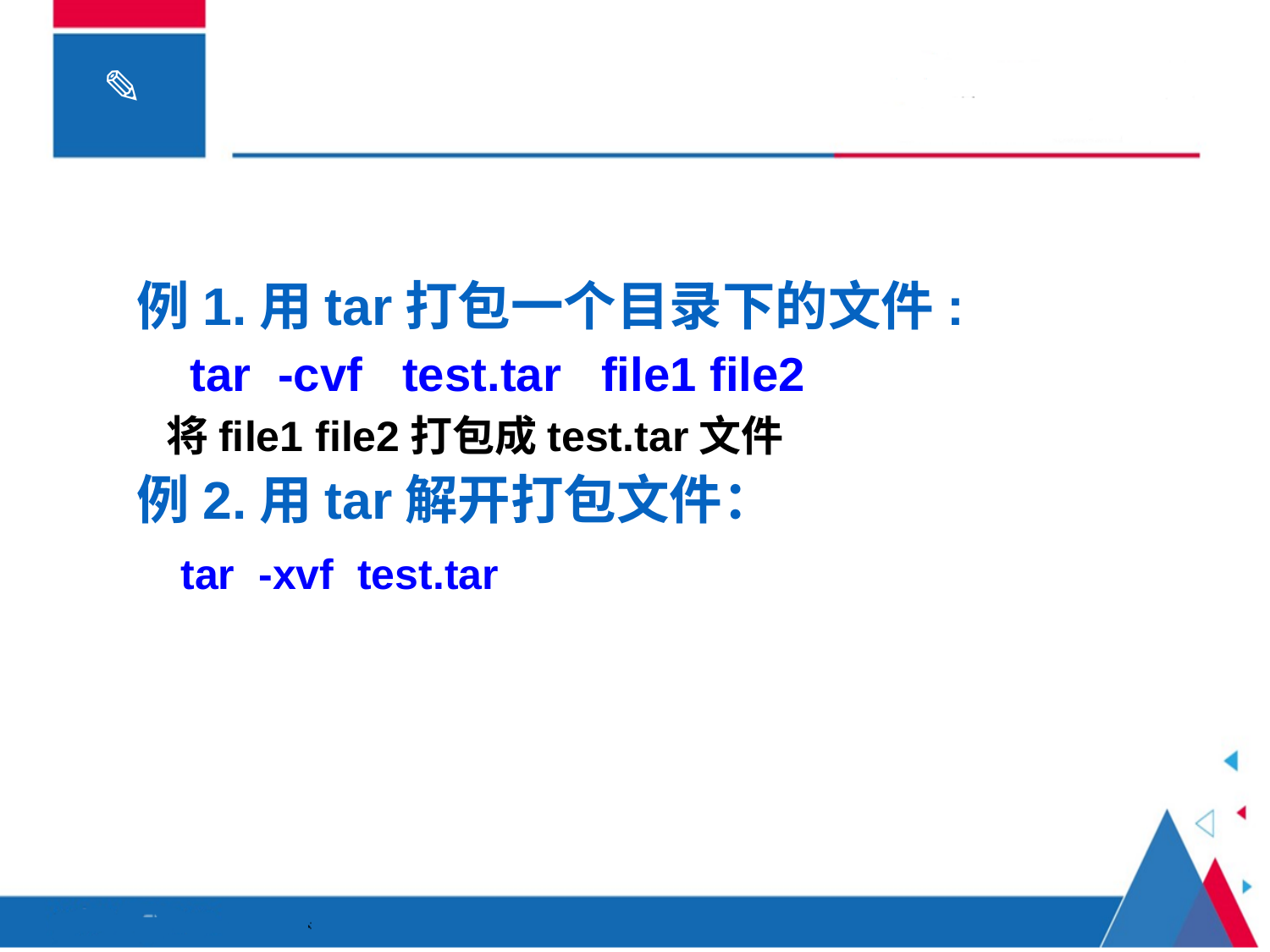

例1.用tar打包一个目录下的文件:
    tar  -cvf   test.tar   file1 file2
  将file1 file2打包成test.tar文件
例2.用tar解开打包文件：
   tar  -xvf  test.tar